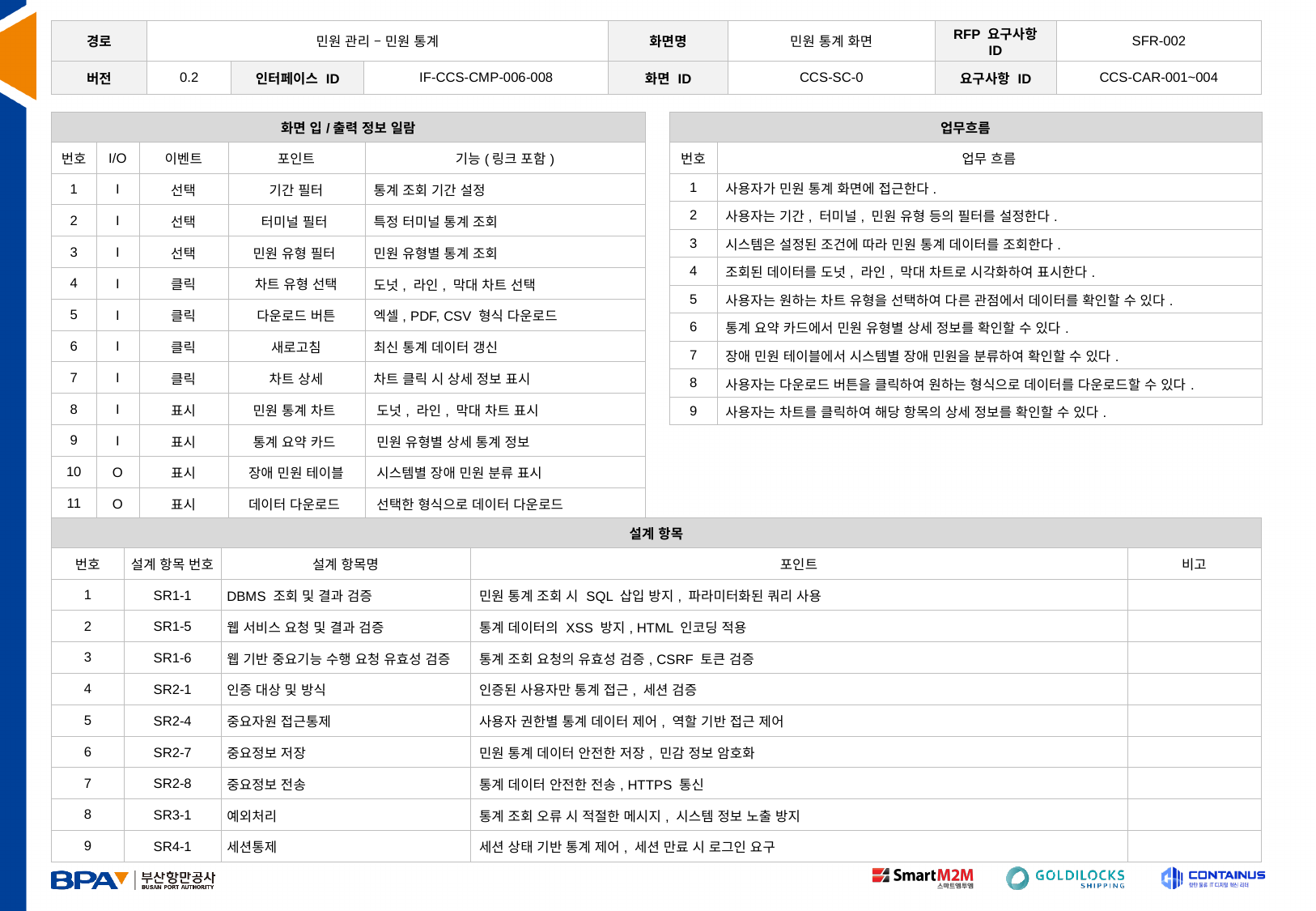

| 경로 | 민원 관리 – 민원 통계 |  |  | 화면명 | 민원 통계 화면 | RFP 요구사항 ID | SFR-002 |
| --- | --- | --- | --- | --- | --- | --- | --- |
| 버전 | 0.2 | 인터페이스 ID | IF-CCS-CMP-006-008 | 화면 ID | CCS-SC-0 | 요구사항 ID | CCS-CAR-001~004 |
| 화면 입/출력 정보 일람 |  |  |  |  |
| --- | --- | --- | --- | --- |
| 번호 | I/O | 이벤트 | 포인트 | 기능(링크 포함) |
| 1 | I | 선택 | 기간 필터 | 통계 조회 기간 설정 |
| 2 | I | 선택 | 터미널 필터 | 특정 터미널 통계 조회 |
| 3 | I | 선택 | 민원 유형 필터 | 민원 유형별 통계 조회 |
| 4 | I | 클릭 | 차트 유형 선택 | 도넛, 라인, 막대 차트 선택 |
| 5 | I | 클릭 | 다운로드 버튼 | 엑셀, PDF, CSV 형식 다운로드 |
| 6 | I | 클릭 | 새로고침 | 최신 통계 데이터 갱신 |
| 7 | I | 클릭 | 차트 상세 | 차트 클릭 시 상세 정보 표시 |
| 8 | I | 표시 | 민원 통계 차트 | 도넛, 라인, 막대 차트 표시 |
| 9 | I | 표시 | 통계 요약 카드 | 민원 유형별 상세 통계 정보 |
| 10 | O | 표시 | 장애 민원 테이블 | 시스템별 장애 민원 분류 표시 |
| 11 | O | 표시 | 데이터 다운로드 | 선택한 형식으로 데이터 다운로드 |
| 업무흐름 |  |
| --- | --- |
| 번호 | 업무 흐름 |
| 1 | 사용자가 민원 통계 화면에 접근한다. |
| 2 | 사용자는 기간, 터미널, 민원 유형 등의 필터를 설정한다. |
| 3 | 시스템은 설정된 조건에 따라 민원 통계 데이터를 조회한다. |
| 4 | 조회된 데이터를 도넛, 라인, 막대 차트로 시각화하여 표시한다. |
| 5 | 사용자는 원하는 차트 유형을 선택하여 다른 관점에서 데이터를 확인할 수 있다. |
| 6 | 통계 요약 카드에서 민원 유형별 상세 정보를 확인할 수 있다. |
| 7 | 장애 민원 테이블에서 시스템별 장애 민원을 분류하여 확인할 수 있다. |
| 8 | 사용자는 다운로드 버튼을 클릭하여 원하는 형식으로 데이터를 다운로드할 수 있다. |
| 9 | 사용자는 차트를 클릭하여 해당 항목의 상세 정보를 확인할 수 있다. |
| 설계 항목 |  |  |  |  |
| --- | --- | --- | --- | --- |
| 번호 | 설계 항목 번호 | 설계 항목명 | 포인트 | 비고 |
| 1 | SR1-1 | DBMS 조회 및 결과 검증 | 민원 통계 조회 시 SQL 삽입 방지, 파라미터화된 쿼리 사용 |  |
| 2 | SR1-5 | 웹 서비스 요청 및 결과 검증 | 통계 데이터의 XSS 방지, HTML 인코딩 적용 |  |
| 3 | SR1-6 | 웹 기반 중요기능 수행 요청 유효성 검증 | 통계 조회 요청의 유효성 검증, CSRF 토큰 검증 |  |
| 4 | SR2-1 | 인증 대상 및 방식 | 인증된 사용자만 통계 접근, 세션 검증 |  |
| 5 | SR2-4 | 중요자원 접근통제 | 사용자 권한별 통계 데이터 제어, 역할 기반 접근 제어 |  |
| 6 | SR2-7 | 중요정보 저장 | 민원 통계 데이터 안전한 저장, 민감 정보 암호화 |  |
| 7 | SR2-8 | 중요정보 전송 | 통계 데이터 안전한 전송, HTTPS 통신 |  |
| 8 | SR3-1 | 예외처리 | 통계 조회 오류 시 적절한 메시지, 시스템 정보 노출 방지 |  |
| 9 | SR4-1 | 세션통제 | 세션 상태 기반 통계 제어, 세션 만료 시 로그인 요구 |  |